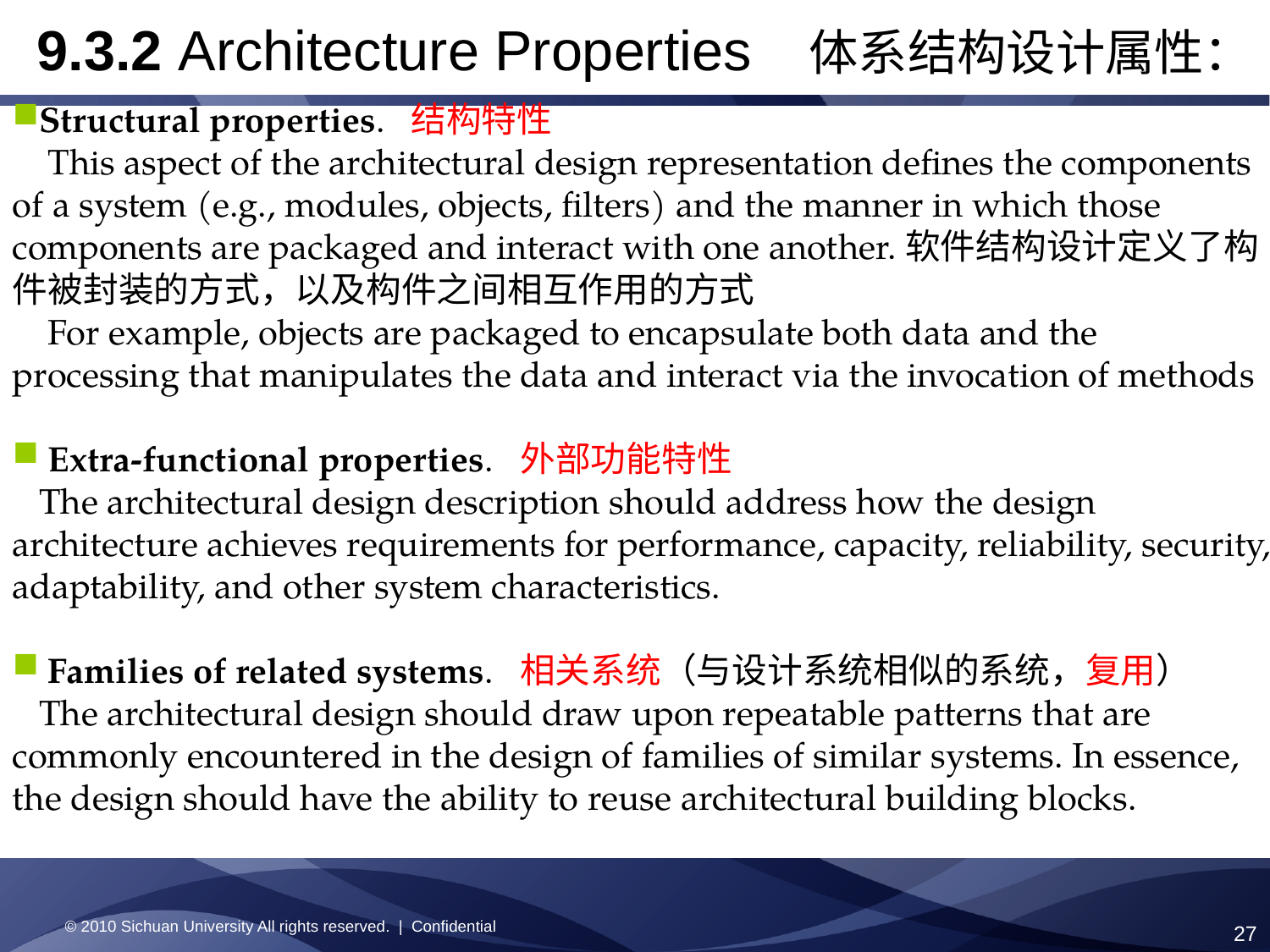

9.3.2 Architecture Properties   体系结构设计属性：
Structural properties.  结构特性
    This aspect of the architectural design representation defines the components of a system (e.g., modules, objects, filters) and the manner in which those components are packaged and interact with one another.软件结构设计定义了构件被封装的方式，以及构件之间相互作用的方式
    For example, objects are packaged to encapsulate both data and the processing that manipulates the data and interact via the invocation of methods

 Extra-functional properties.  外部功能特性
   The architectural design description should address how the design architecture achieves requirements for performance, capacity, reliability, security, adaptability, and other system characteristics.

 Families of related systems.  相关系统（与设计系统相似的系统，复用）
   The architectural design should draw upon repeatable patterns that are commonly encountered in the design of families of similar systems. In essence, the design should have the ability to reuse architectural building blocks.
© 2010 Sichuan University All rights reserved.  |  Confidential
27